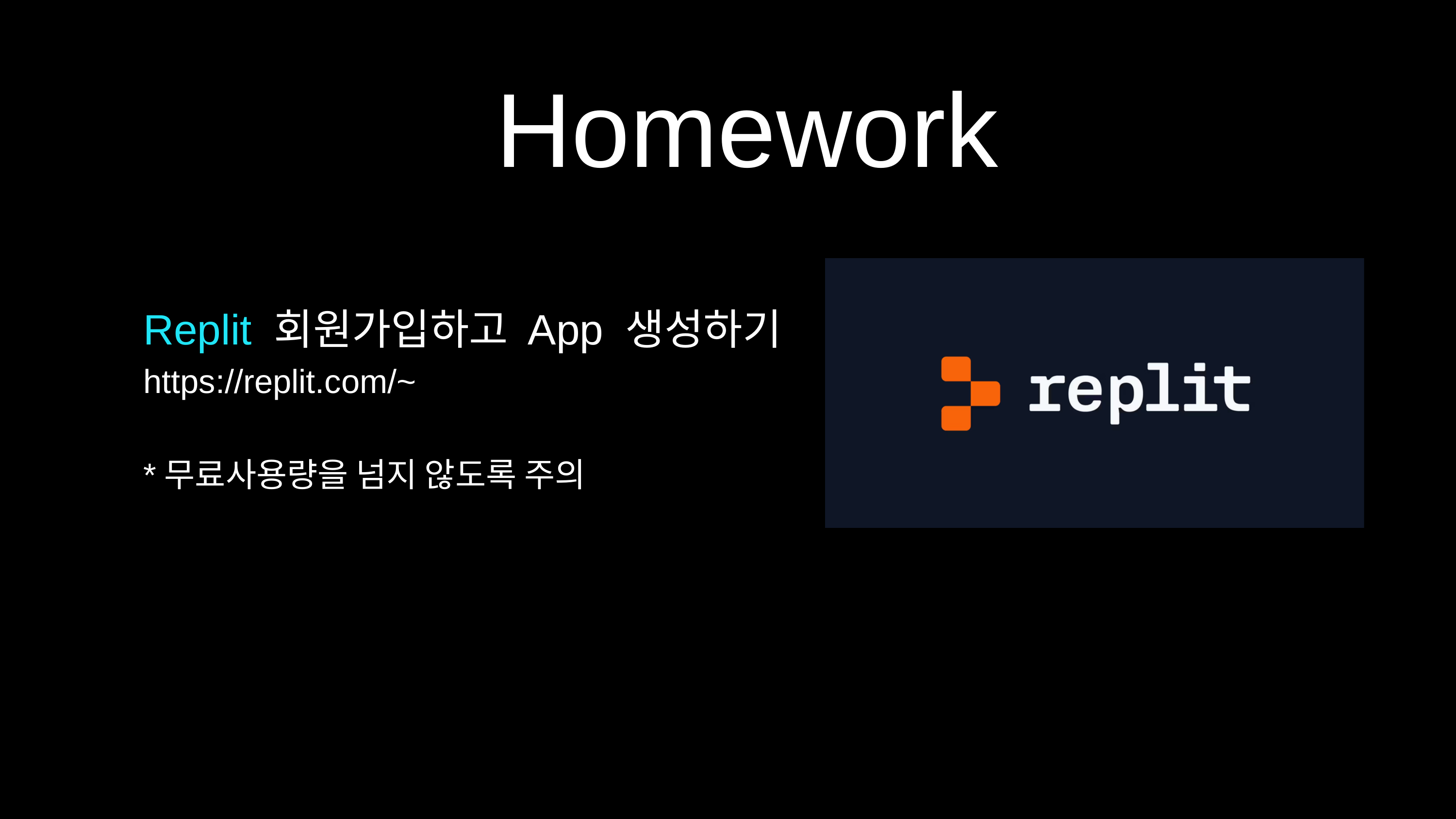

Homework

Replit 회원가입하고 App 생성하기
https://replit.com/~

*무료사용량을 넘지 않도록 주의